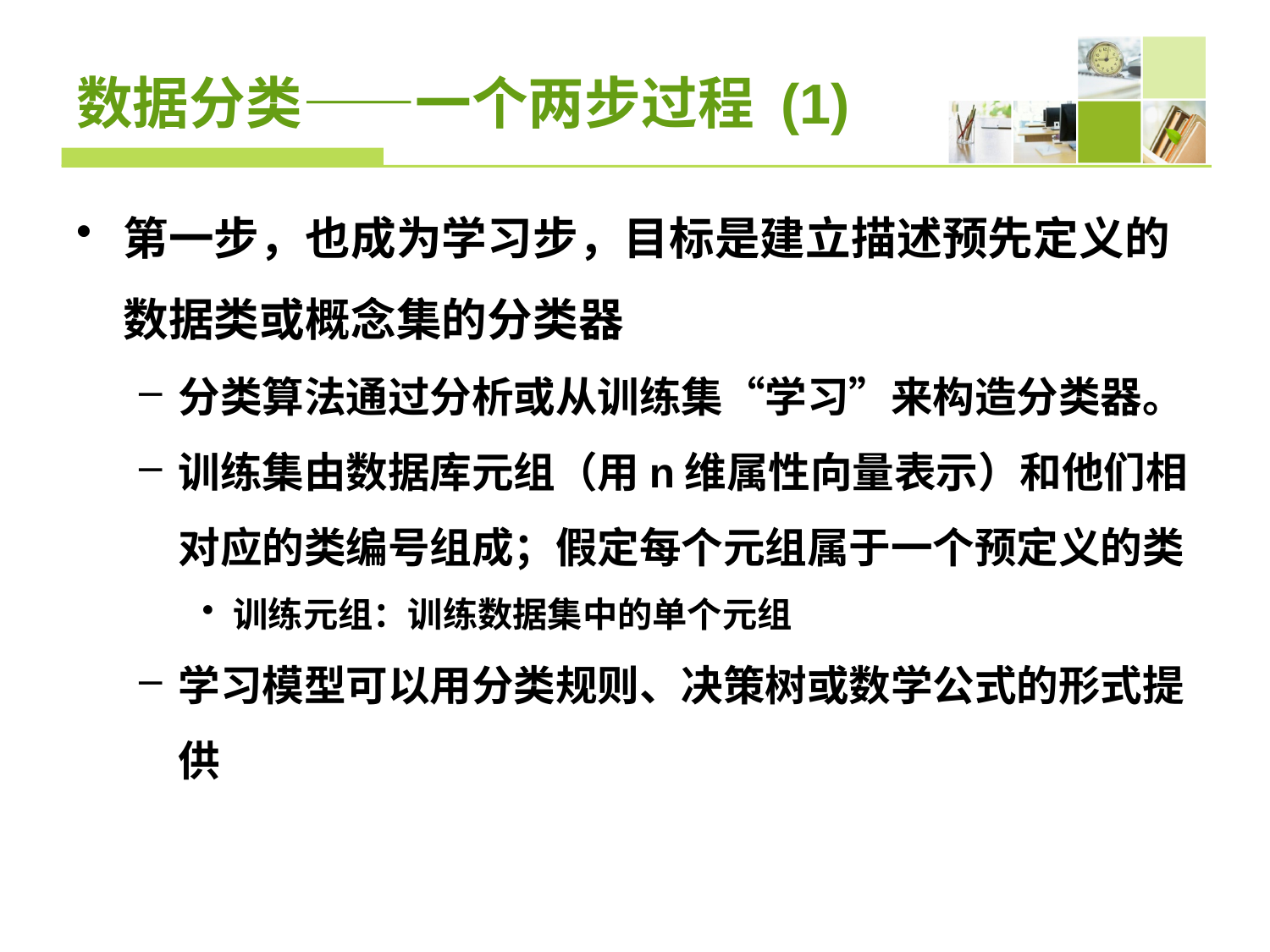

# 数据分类——一个两步过程 (1)
第一步，也成为学习步，目标是建立描述预先定义的数据类或概念集的分类器
分类算法通过分析或从训练集“学习”来构造分类器。
训练集由数据库元组（用n维属性向量表示）和他们相对应的类编号组成；假定每个元组属于一个预定义的类
训练元组：训练数据集中的单个元组
学习模型可以用分类规则、决策树或数学公式的形式提供